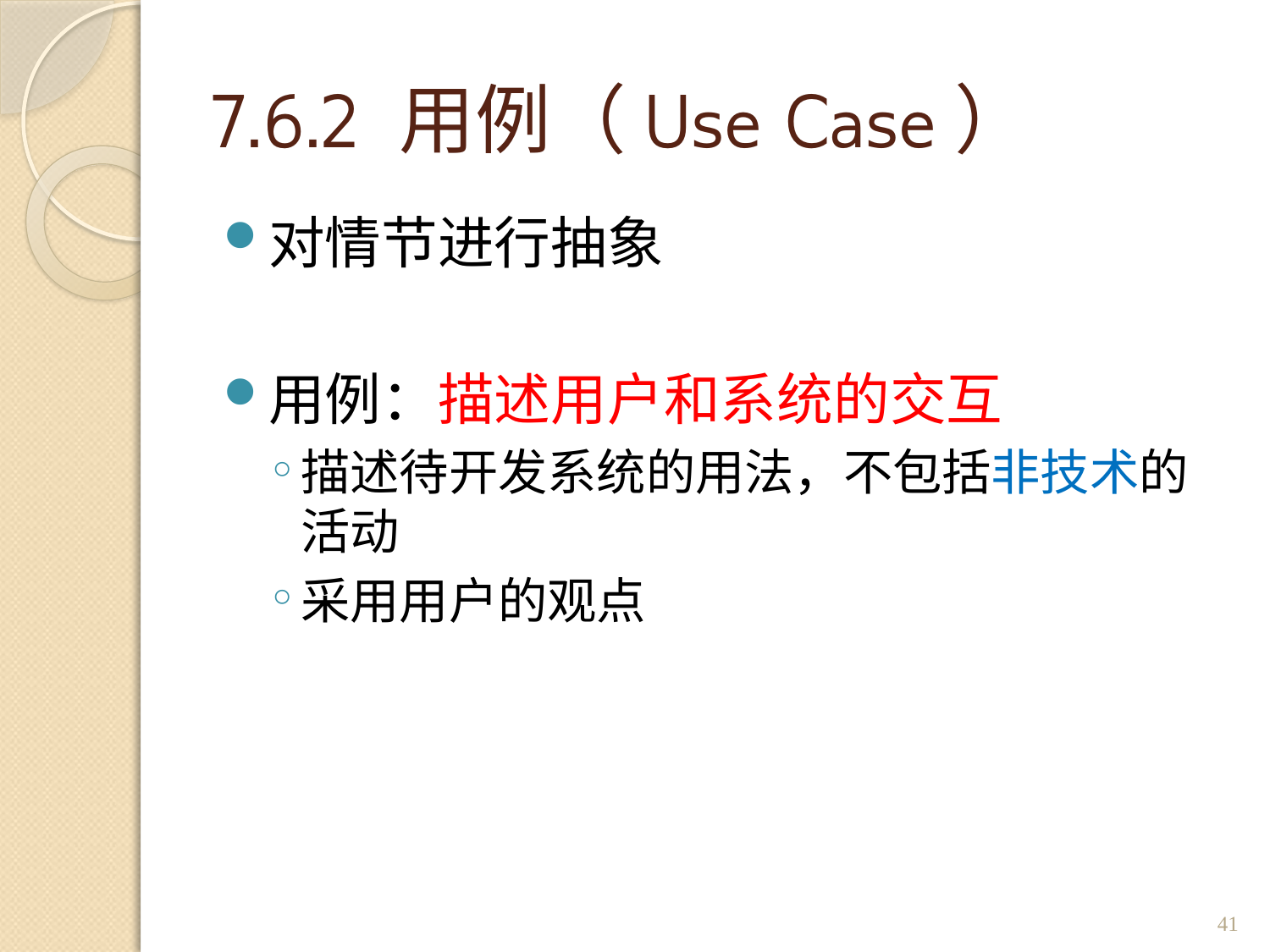

# 7.6.2 用例（Use Case）
对情节进行抽象

用例：描述用户和系统的交互
描述待开发系统的用法，不包括非技术的活动
采用用户的观点

41